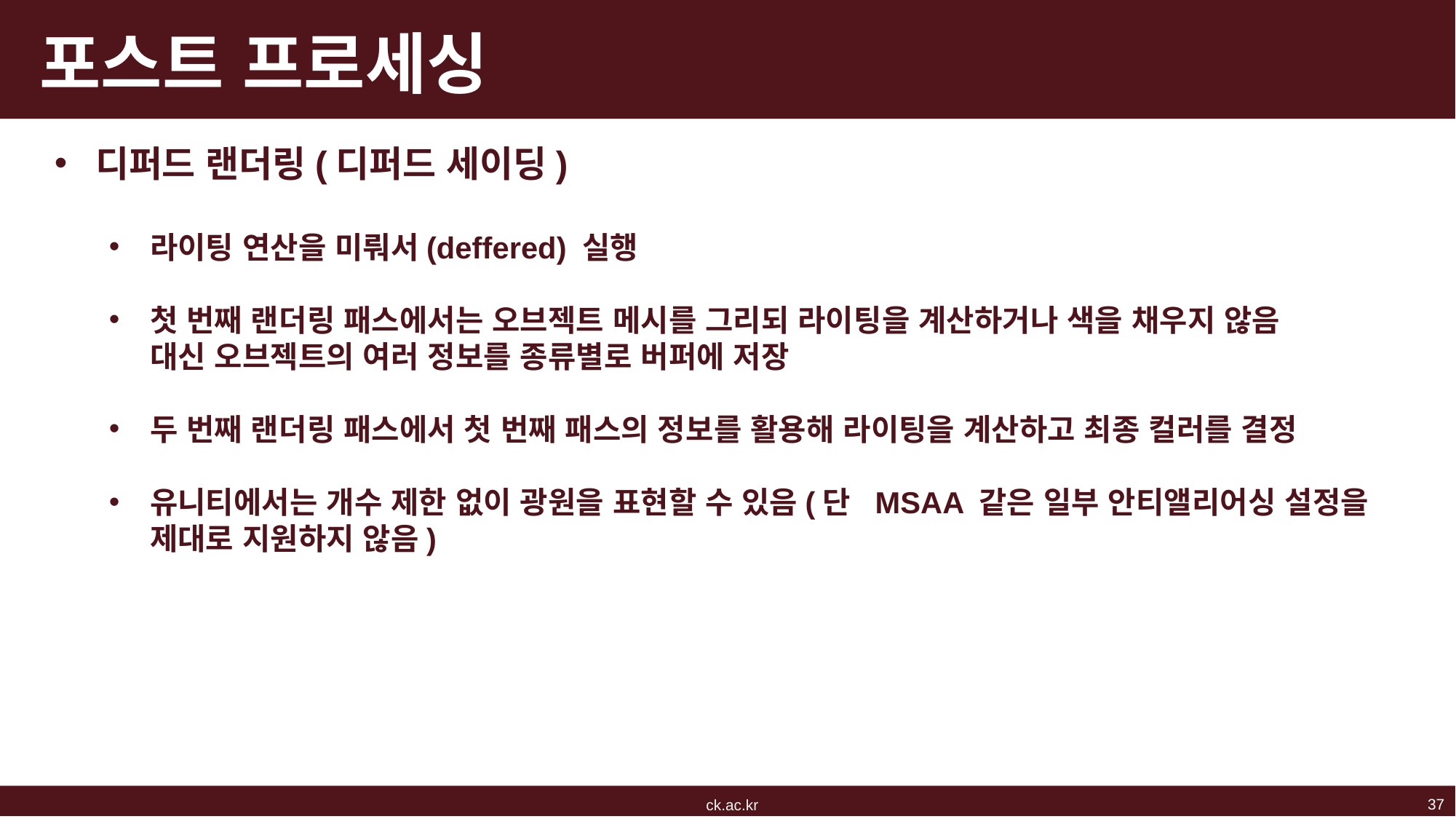

# 포스트 프로세싱
디퍼드 랜더링(디퍼드 세이딩)

라이팅 연산을 미뤄서(deffered) 실행

첫 번째 랜더링 패스에서는 오브젝트 메시를 그리되 라이팅을 계산하거나 색을 채우지 않음
대신 오브젝트의 여러 정보를 종류별로 버퍼에 저장

두 번째 랜더링 패스에서 첫 번째 패스의 정보를 활용해 라이팅을 계산하고 최종 컬러를 결정

유니티에서는 개수 제한 없이 광원을 표현할 수 있음(단  MSAA 같은 일부 안티앨리어싱 설정을 제대로 지원하지 않음)
37
ck.ac.kr